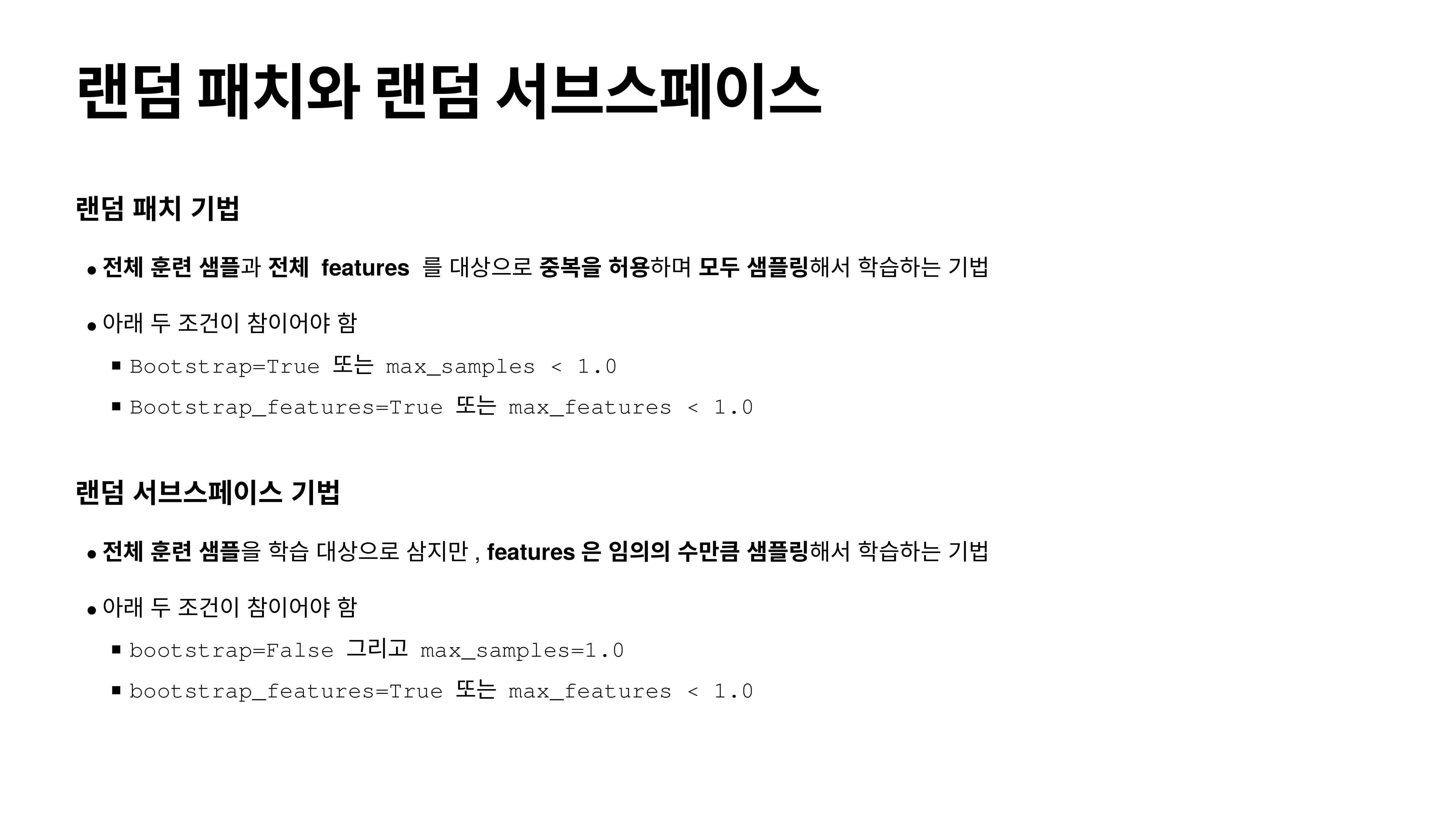

# 랜덤 패치와 랜덤 서브스페이스
랜덤 패치 기법
전체 훈련 샘플과 전체 features 를 대상으로 중복을 허용하며 모두 샘플링해서 학습하는 기법
아래 두 조건이 참이어야 함
Bootstrap=True 또는 max_samples < 1.0
Bootstrap_features=True 또는 max_features < 1.0

랜덤 서브스페이스 기법
전체 훈련 샘플을 학습 대상으로 삼지만, features은 임의의 수만큼 샘플링해서 학습하는 기법
아래 두 조건이 참이어야 함
bootstrap=False 그리고 max_samples=1.0
bootstrap_features=True 또는 max_features < 1.0